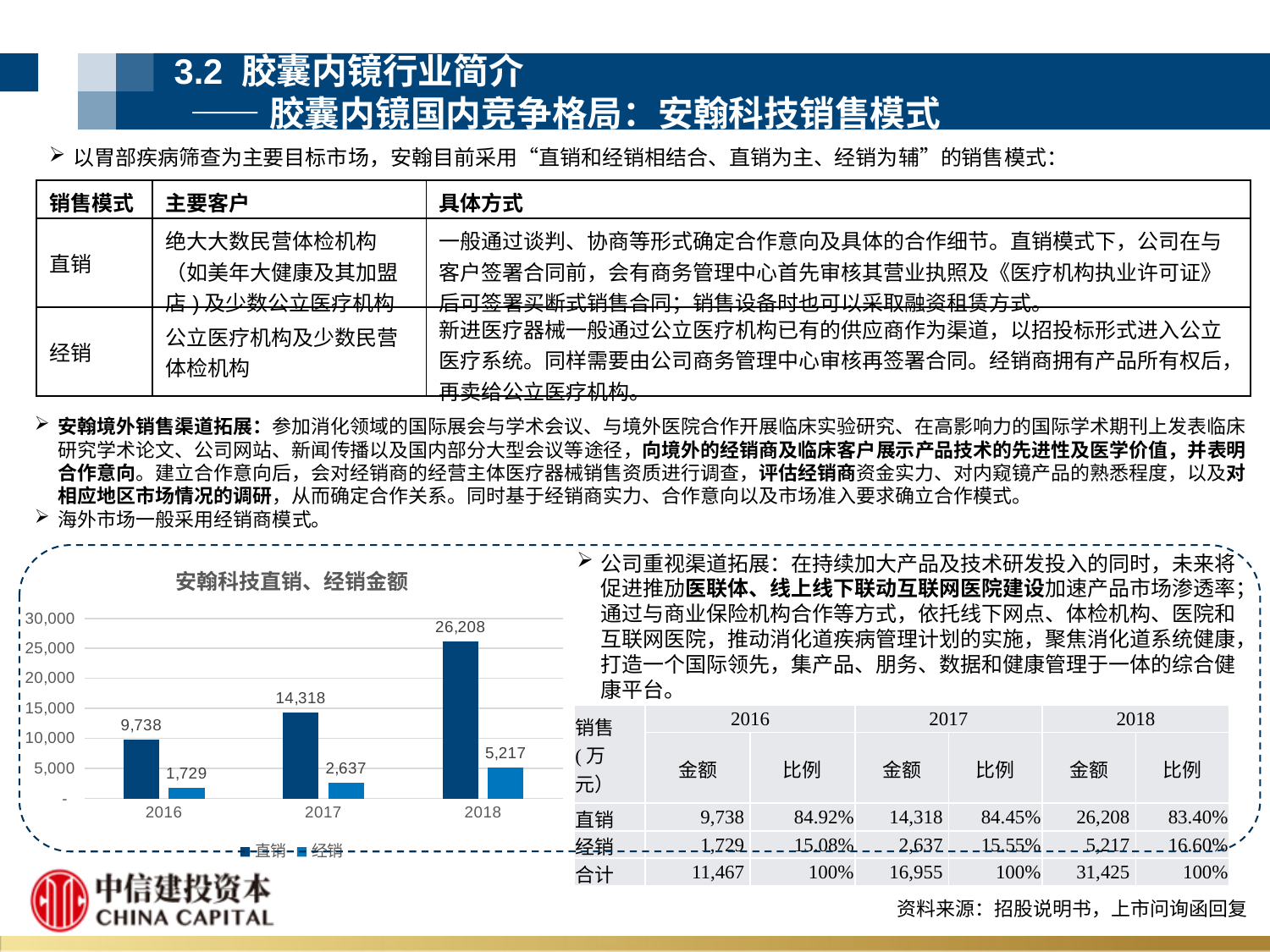

3.2 胶囊内镜行业简介
  ——胶囊内镜国内竞争格局：安翰科技销售模式
以胃部疾病筛查为主要目标市场，安翰目前采用“直销和经销相结合、直销为主、经销为辅”的销售模式：
| 销售模式 | 主要客户 | 具体方式 |
| --- | --- | --- |
| 直销 | 绝大大数民营体检机构（如美年大健康及其加盟店)及少数公立医疗机构 | 一般通过谈判、协商等形式确定合作意向及具体的合作细节。直销模式下，公司在与客户签署合同前，会有商务管理中心首先审核其营业执照及《医疗机构执业许可证》后可签署买断式销售合同；销售设备时也可以采取融资租赁方式。 |
| 经销 | 公立医疗机构及少数民营体检机构 | 新进医疗器械一般通过公立医疗机构已有的供应商作为渠道，以招投标形式进入公立医疗系统。同样需要由公司商务管理中心审核再签署合同。经销商拥有产品所有权后，再卖给公立医疗机构。 |
安翰境外销售渠道拓展：参加消化领域的国际展会与学术会议、与境外医院合作开展临床实验研究、在高影响力的国际学术期刊上发表临床研究学术论文、公司网站、新闻传播以及国内部分大型会议等途径，向境外的经销商及临床客户展示产品技术的先进性及医学价值，并表明合作意向。建立合作意向后，会对经销商的经营主体医疗器械销售资质进行调查，评估经销商资金实力、对内窥镜产品的熟悉程度，以及对相应地区市场情况的调研，从而确定合作关系。同时基于经销商实力、合作意向以及市场准入要求确立合作模式。
海外市场一般采用经销商模式。
公司重视渠道拓展：在持续加大产品及技术研发投入的同时，未来将促进推劢医联体、线上线下联动互联网医院建设加速产品市场渗透率；通过与商业保险机构合作等方式，依托线下网点、体检机构、医院和互联网医院，推动消化道疾病管理计划的实施，聚焦消化道系统健康，打造一个国际领先，集产品、朋务、数据和健康管理于一体的综合健康平台。

### Chart: 安翰科技直销、经销金额

| Category | 直销 | 经销 |
|---|---|---|
| 2016 | 9738.0 | 1729.0 |
| 2017 | 14318.0 | 2637.0 |
| 2018 | 26208.0 | 5217.0 |
| 销售 (万元） | 2016 |  | 2017 |  | 2018 |  |
| --- | --- | --- | --- | --- | --- | --- |
|  | 金额 | 比例 | 金额 | 比例 | 金额 | 比例 |
| 直销 | 9,738 | 84.92% | 14,318 | 84.45% | 26,208 | 83.40% |
| 经销 | 1,729 | 15.08% | 2,637 | 15.55% | 5,217 | 16.60% |
| 合计 | 11,467 | 100% | 16,955 | 100% | 31,425 | 100% |
资料来源：招股说明书，上市问询函回复